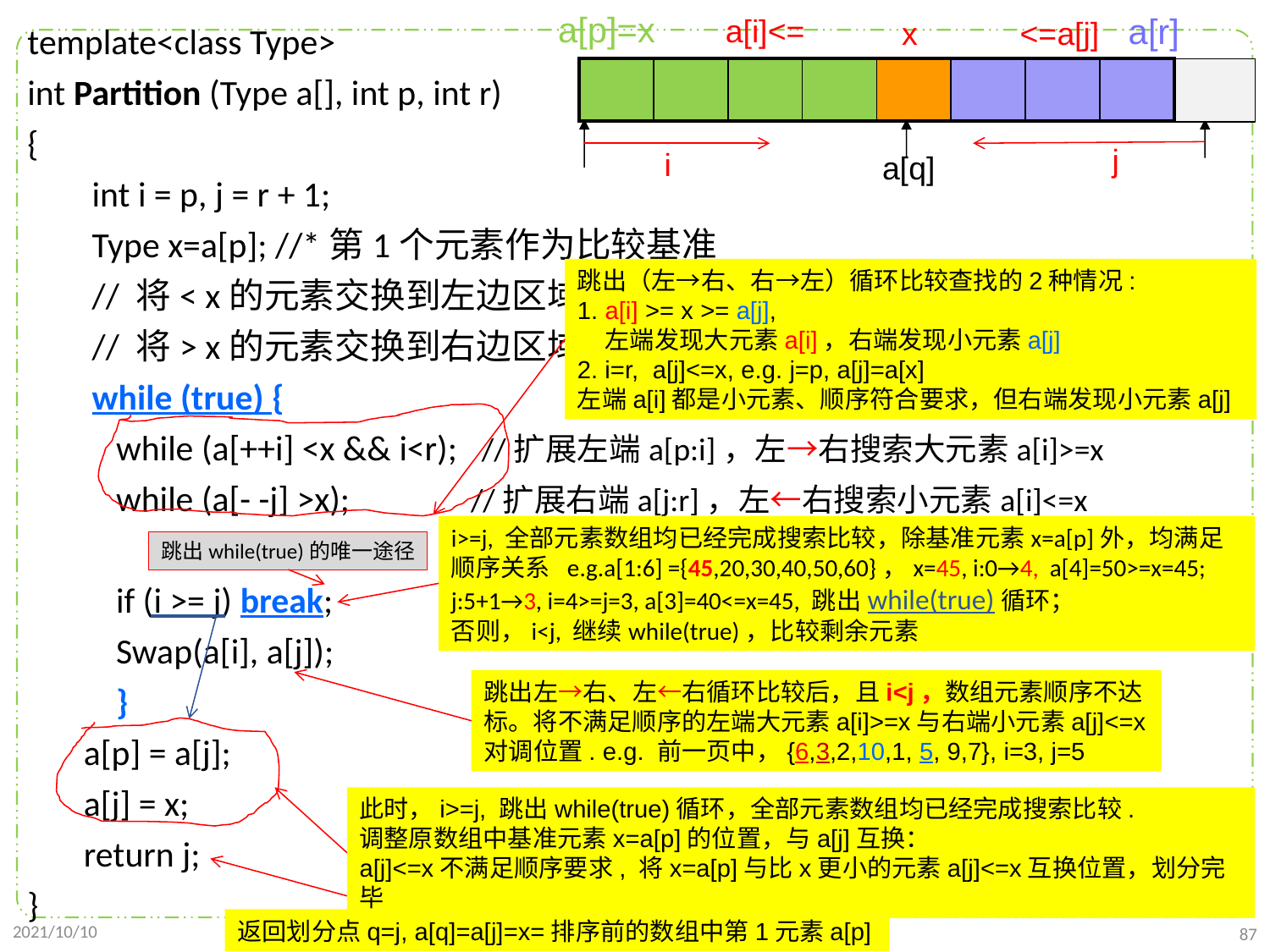

template<class Type>
int Partition (Type a[], int p, int r)
{
        int i = p, j = r + 1;
        Type x=a[p]; //*第1个元素作为比较基准
        // 将< x的元素交换到左边区域
        // 将> x的元素交换到右边区域
        while (true) {
           while (a[++i] <x && i<r);   //扩展左端a[p:i]，左→右搜索大元素a[i]>=x
           while (a[- -j] >x);               //扩展右端a[j:r]，左←右搜索小元素a[i]<=x

           if (i >= j) break;
           Swap(a[i], a[j]);
           }
       a[p] = a[j];
       a[j] = x;
       return j;
}
a[p]=x
a[r]
a[i]<=
x
<=a[j]
|  |  |  |  |  |  |  |  |
| --- | --- | --- | --- | --- | --- | --- | --- |

j
i
a[q]
跳出（左→右、右→左）循环比较查找的2种情况:
1. a[i] >= x >= a[j],
    左端发现大元素a[i]，右端发现小元素a[j]
2. i=r,  a[j]<=x, e.g. j=p, a[j]=a[x]
左端a[i]都是小元素、顺序符合要求，但右端发现小元素a[j]

i>=j, 全部元素数组均已经完成搜索比较，除基准元素x=a[p]外，均满足顺序关系  e.g.a[1:6] ={45,20,30,40,50,60}，x=45, i:0→4,  a[4]=50>=x=45;
j:5+1→3, i=4>=j=3, a[3]=40<=x=45, 跳出while(true)循环；
否则，i<j, 继续while(true)，比较剩余元素
跳出while(true)的唯一途径
跳出左→右、左←右循环比较后，且i<j，数组元素顺序不达标。将不满足顺序的左端大元素a[i]>=x与右端小元素a[j]<=x对调位置. e.g. 前一页中，{6,3,2,10,1, 5, 9,7}, i=3, j=5

此时，i>=j, 跳出while(true)循环，全部元素数组均已经完成搜索比较.
调整原数组中基准元素x=a[p]的位置，与a[j]互换：
a[j]<=x不满足顺序要求, 将x=a[p]与比x更小的元素a[j]<=x互换位置，划分完毕

返回划分点q=j, a[q]=a[j]=x=排序前的数组中第1元素a[p]
2021/10/10
87